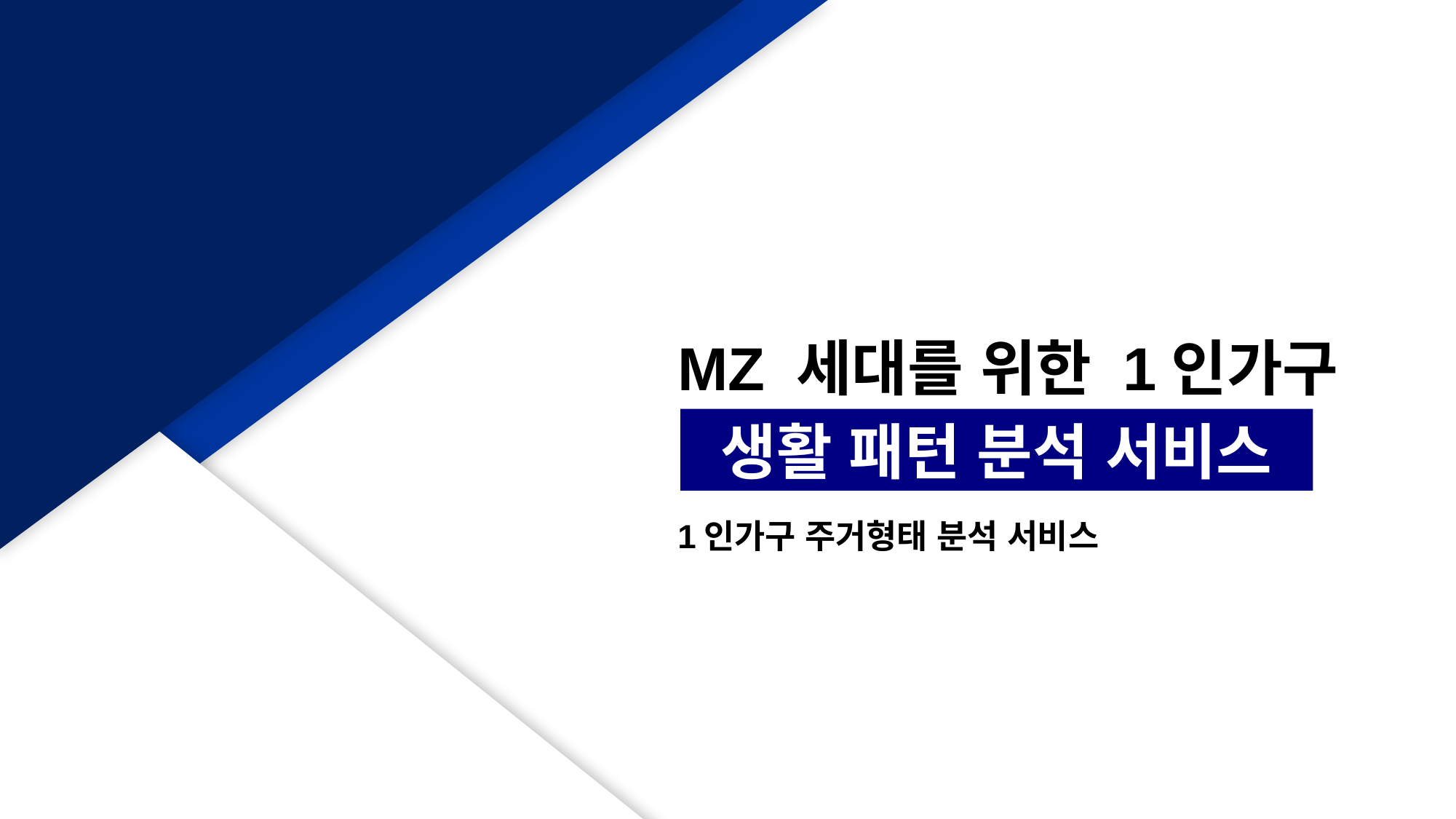

MZ 세대를 위한 1인가구
생활 패턴 분석 서비스
1인가구 주거형태 분석 서비스